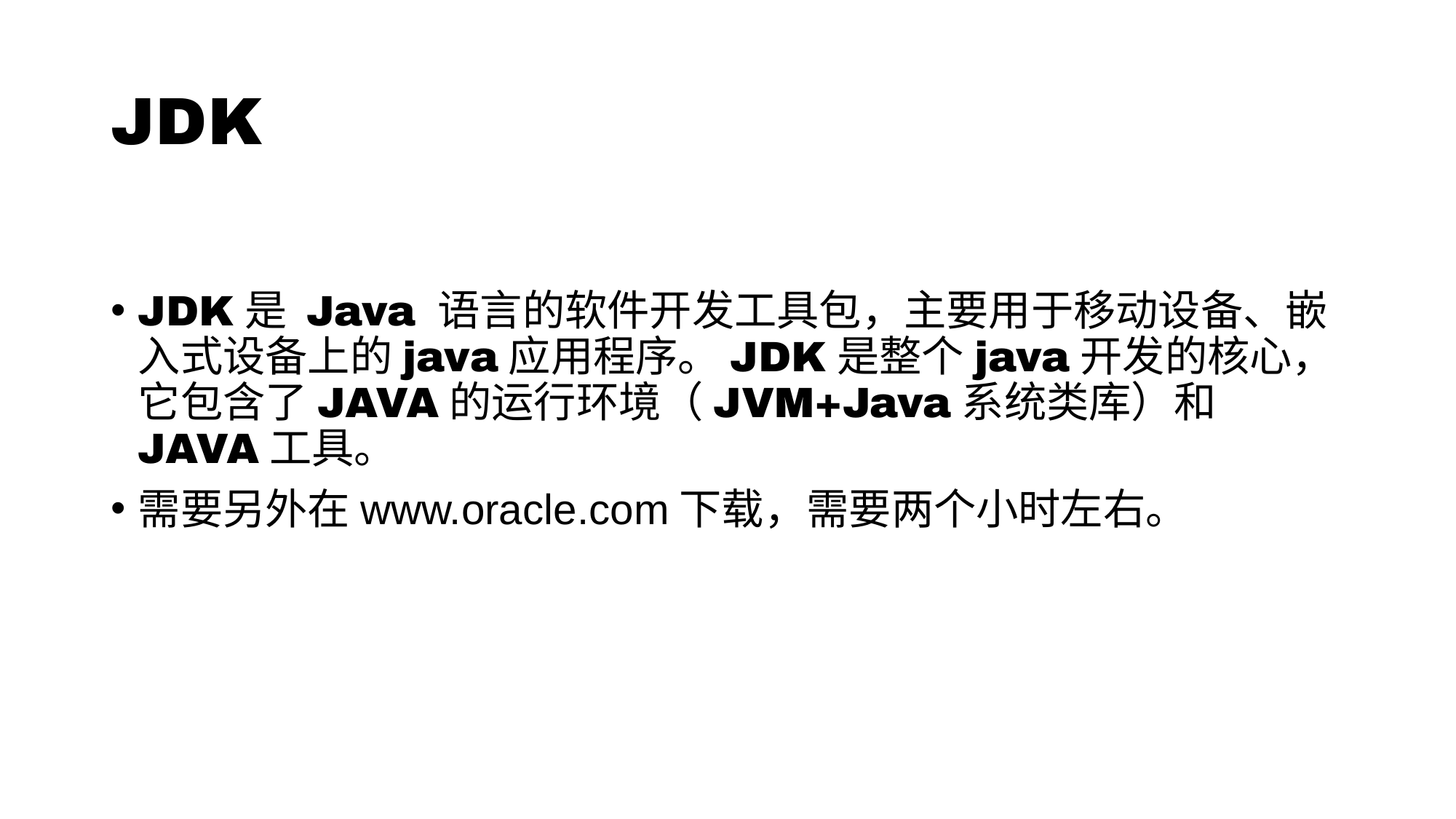

# JDK

JDK是 Java 语言的软件开发工具包，主要用于移动设备、嵌入式设备上的java应用程序。JDK是整个java开发的核心，它包含了JAVA的运行环境（JVM+Java系统类库）和JAVA工具。
需要另外在www.oracle.com下载，需要两个小时左右。